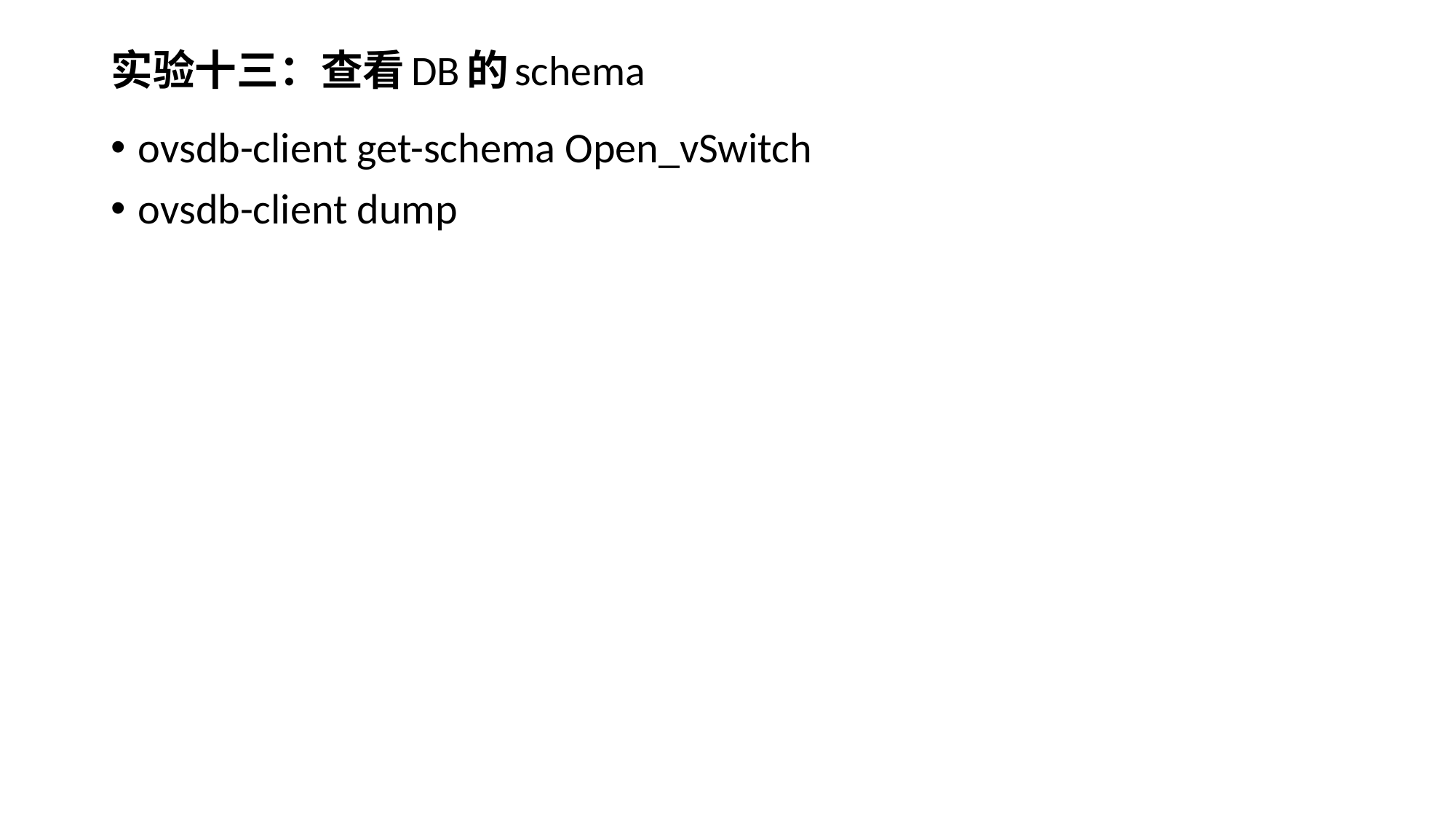

# 实验十三：查看DB的schema
ovsdb-client get-schema Open_vSwitch
ovsdb-client dump